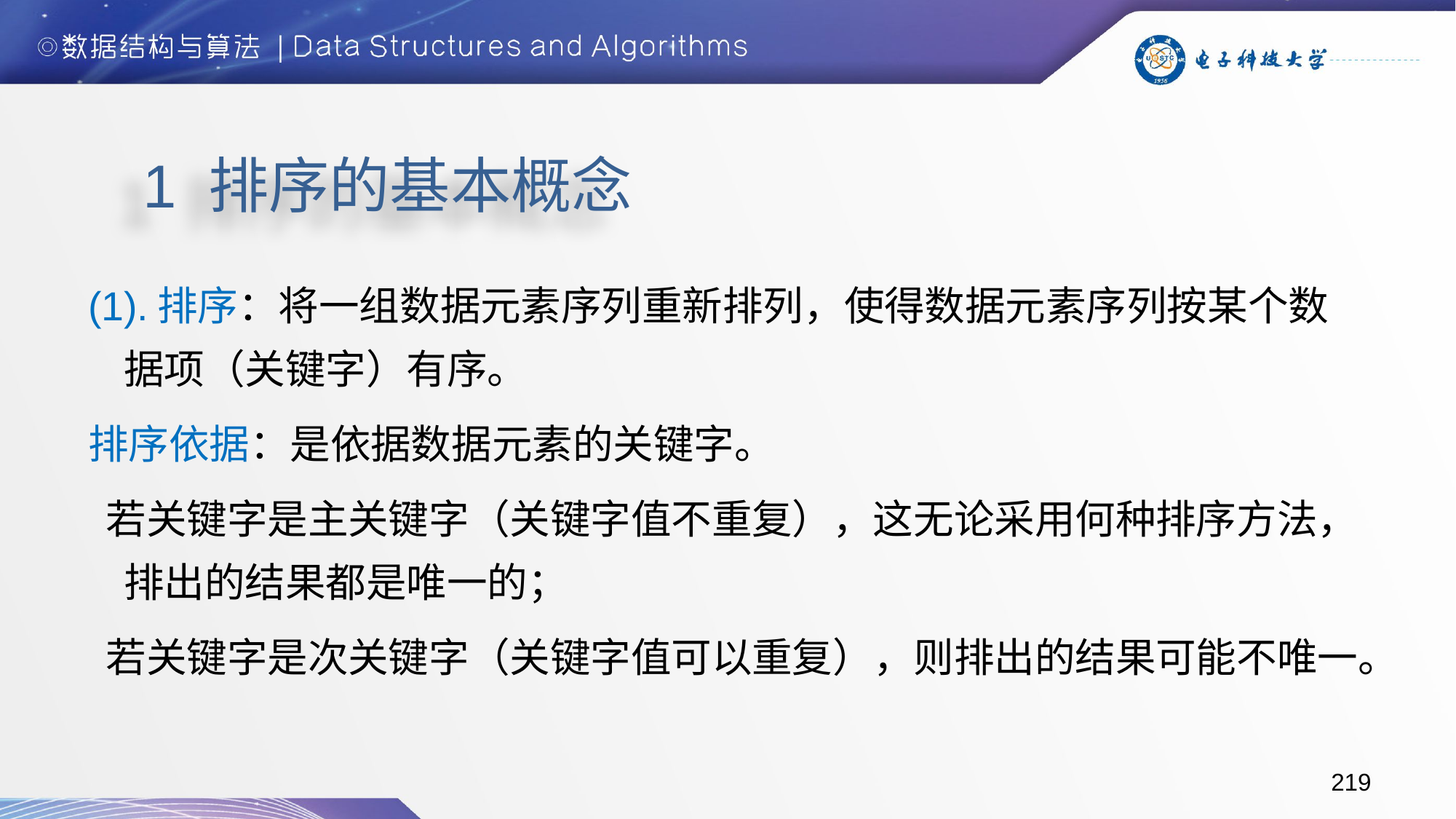

# 1 排序的基本概念
(1).排序：将一组数据元素序列重新排列，使得数据元素序列按某个数据项（关键字）有序。
排序依据：是依据数据元素的关键字。
 若关键字是主关键字（关键字值不重复），这无论采用何种排序方法，排出的结果都是唯一的；
 若关键字是次关键字（关键字值可以重复），则排出的结果可能不唯一。
219